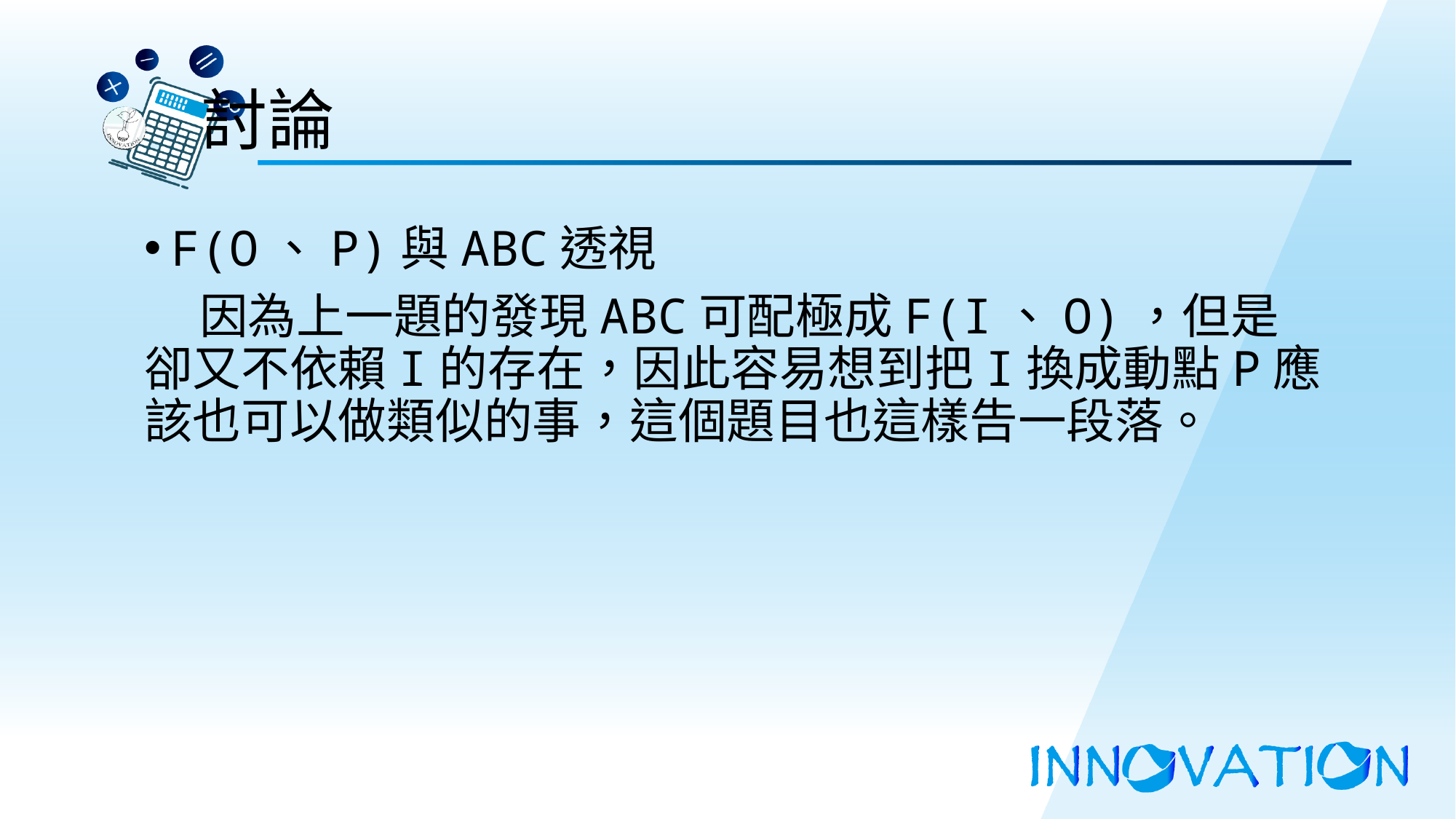

# 討論
F(O、P)與ABC透視
    因為上一題的發現ABC可配極成F(I、O)，但是卻又不依賴I的存在，因此容易想到把I換成動點P應該也可以做類似的事，這個題目也這樣告一段落。